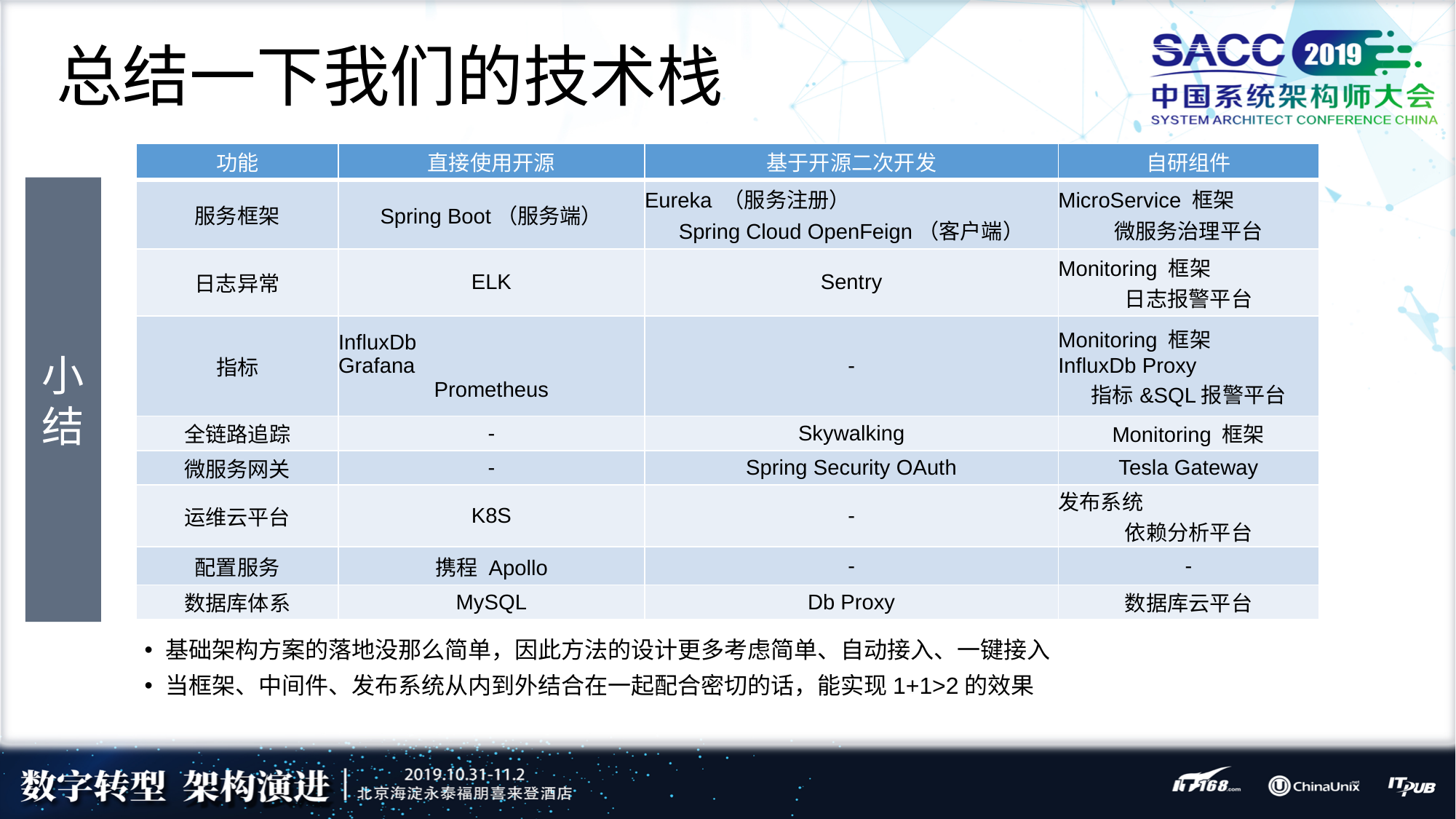

# 总结一下我们的技术栈
| 功能 | 直接使用开源 | 基于开源二次开发 | 自研组件 |
| --- | --- | --- | --- |
| 服务框架 | Spring Boot（服务端） | Eureka （服务注册） Spring Cloud OpenFeign（客户端） | MicroService 框架 微服务治理平台 |
| 日志异常 | ELK | Sentry | Monitoring 框架 日志报警平台 |
| 指标 | InfluxDb Grafana Prometheus | - | Monitoring 框架 InfluxDb Proxy 指标&SQL报警平台 |
| 全链路追踪 | - | Skywalking | Monitoring 框架 |
| 微服务网关 | - | Spring Security OAuth | Tesla Gateway |
| 运维云平台 | K8S | - | 发布系统 依赖分析平台 |
| 配置服务 | 携程 Apollo | - | - |
| 数据库体系 | MySQL | Db Proxy | 数据库云平台 |
小结
基础架构方案的落地没那么简单，因此方法的设计更多考虑简单、自动接入、一键接入
当框架、中间件、发布系统从内到外结合在一起配合密切的话，能实现1+1>2的效果